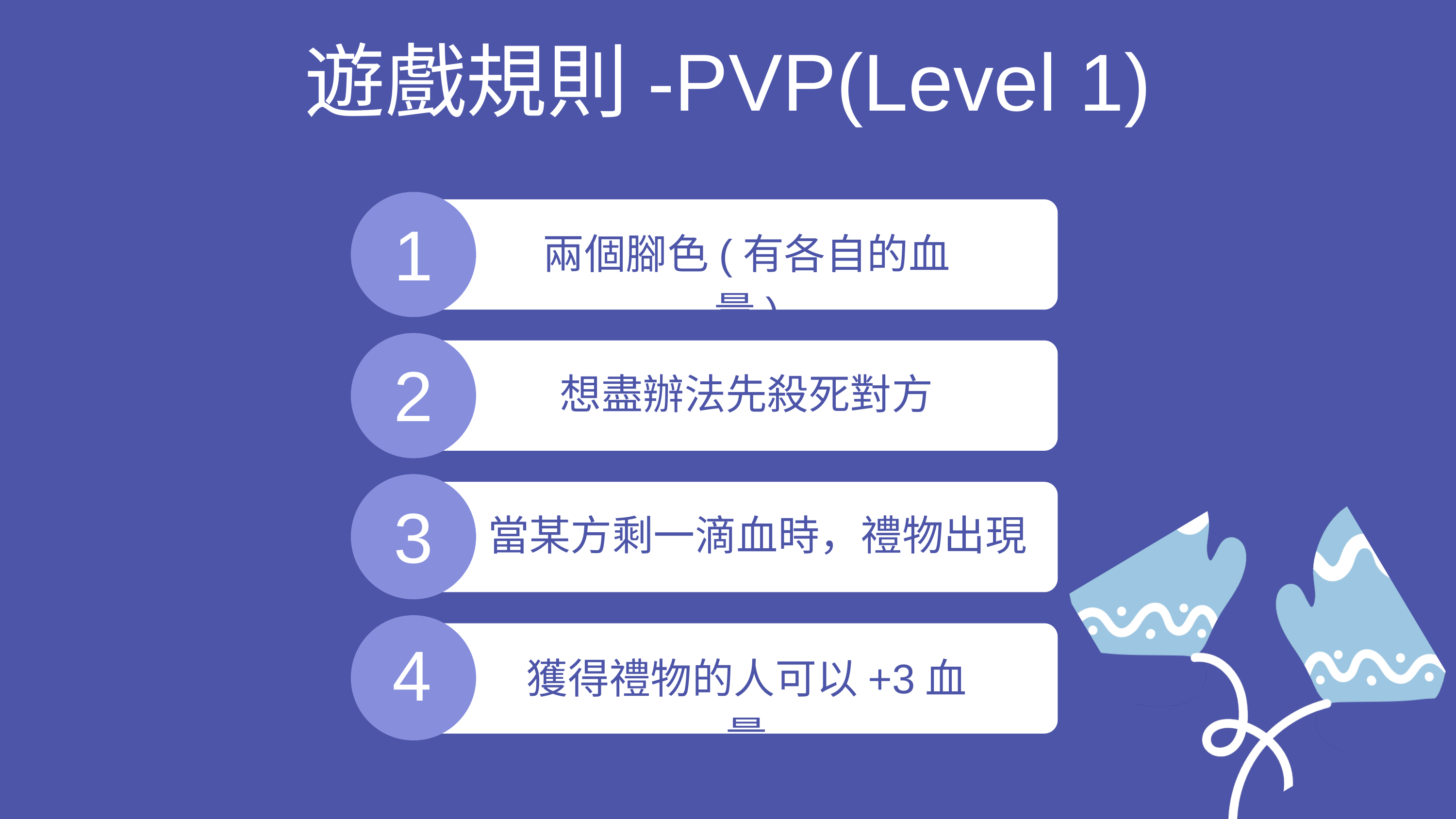

遊戲規則-PVP(Level 1)

1

兩個腳色(有各自的血量)

2

想盡辦法先殺死對方

3

當某方剩一滴血時，禮物出現

4

獲得禮物的人可以+3血量